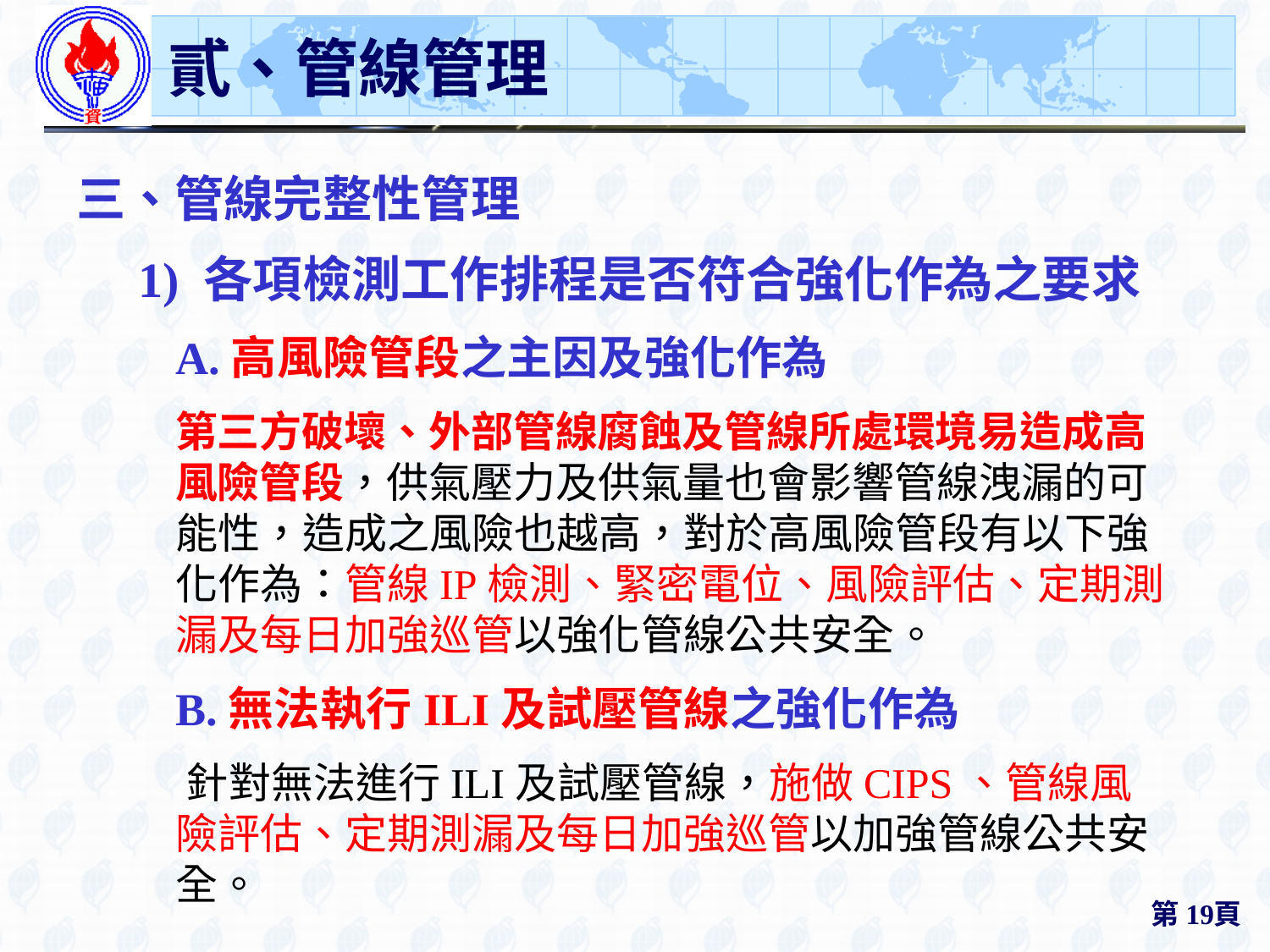

# 貳、管線管理
三、管線完整性管理
1) 各項檢測工作排程是否符合強化作為之要求
	A.高風險管段之主因及強化作為
	第三方破壞、外部管線腐蝕及管線所處環境易造成高風險管段，供氣壓力及供氣量也會影響管線洩漏的可能性，造成之風險也越高，對於高風險管段有以下強化作為：管線IP檢測、緊密電位、風險評估、定期測漏及每日加強巡管以強化管線公共安全。
	B.無法執行ILI及試壓管線之強化作為
    針對無法進行ILI及試壓管線，施做CIPS、管線風險評估、定期測漏及每日加強巡管以加強管線公共安全。

第19頁